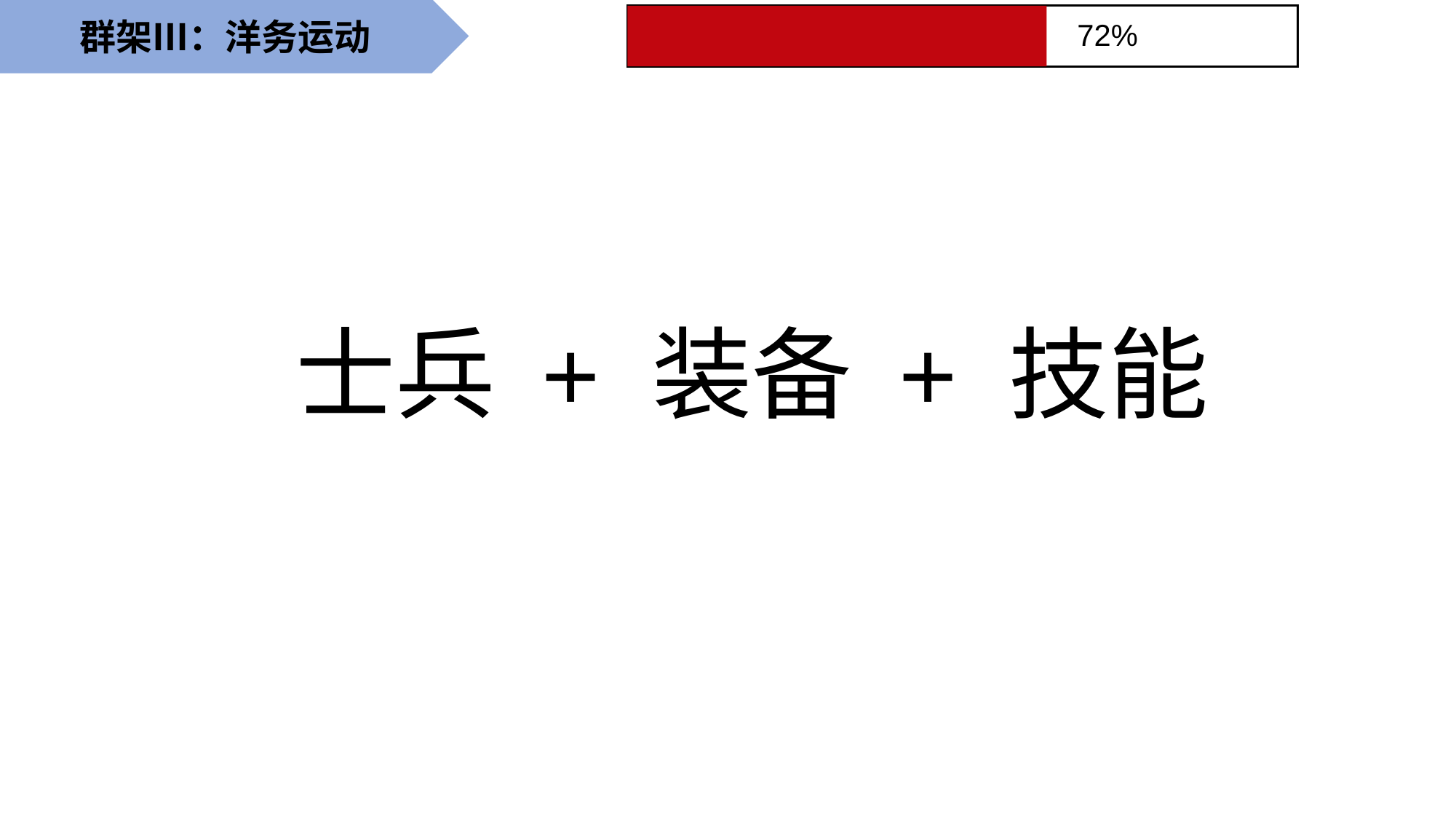

群架Ⅲ：洋务运动

72%
# 士兵 + 装备 + 技能